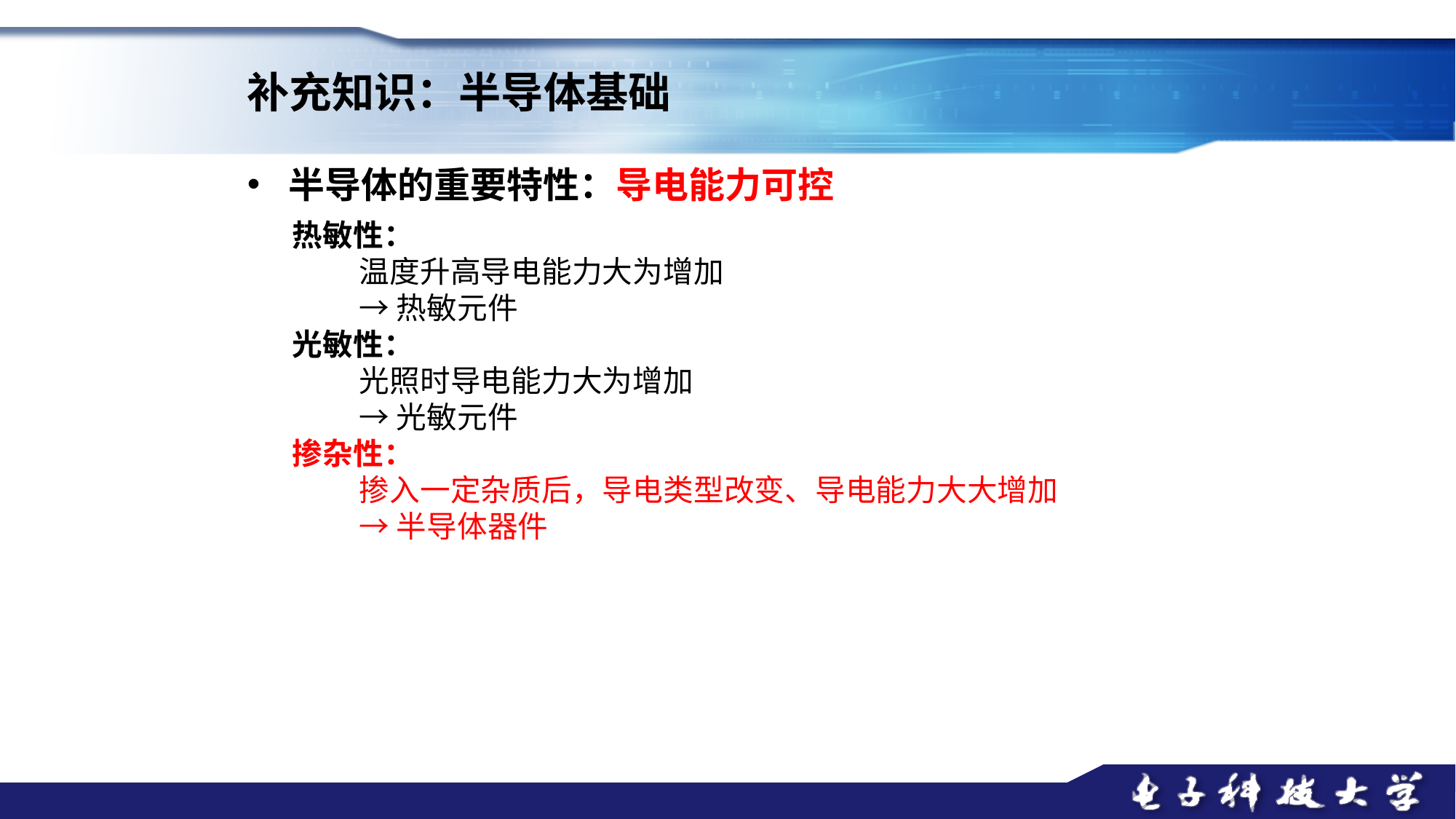

补充知识：半导体基础
半导体的重要特性：导电能力可控
　　热敏性：
　　　　温度升高导电能力大为增加
　　　　→ 热敏元件
　　光敏性：
　　　　光照时导电能力大为增加
　　　　→ 光敏元件
　　掺杂性：
　　　　掺入一定杂质后，导电类型改变、导电能力大大增加
　　　　→ 半导体器件